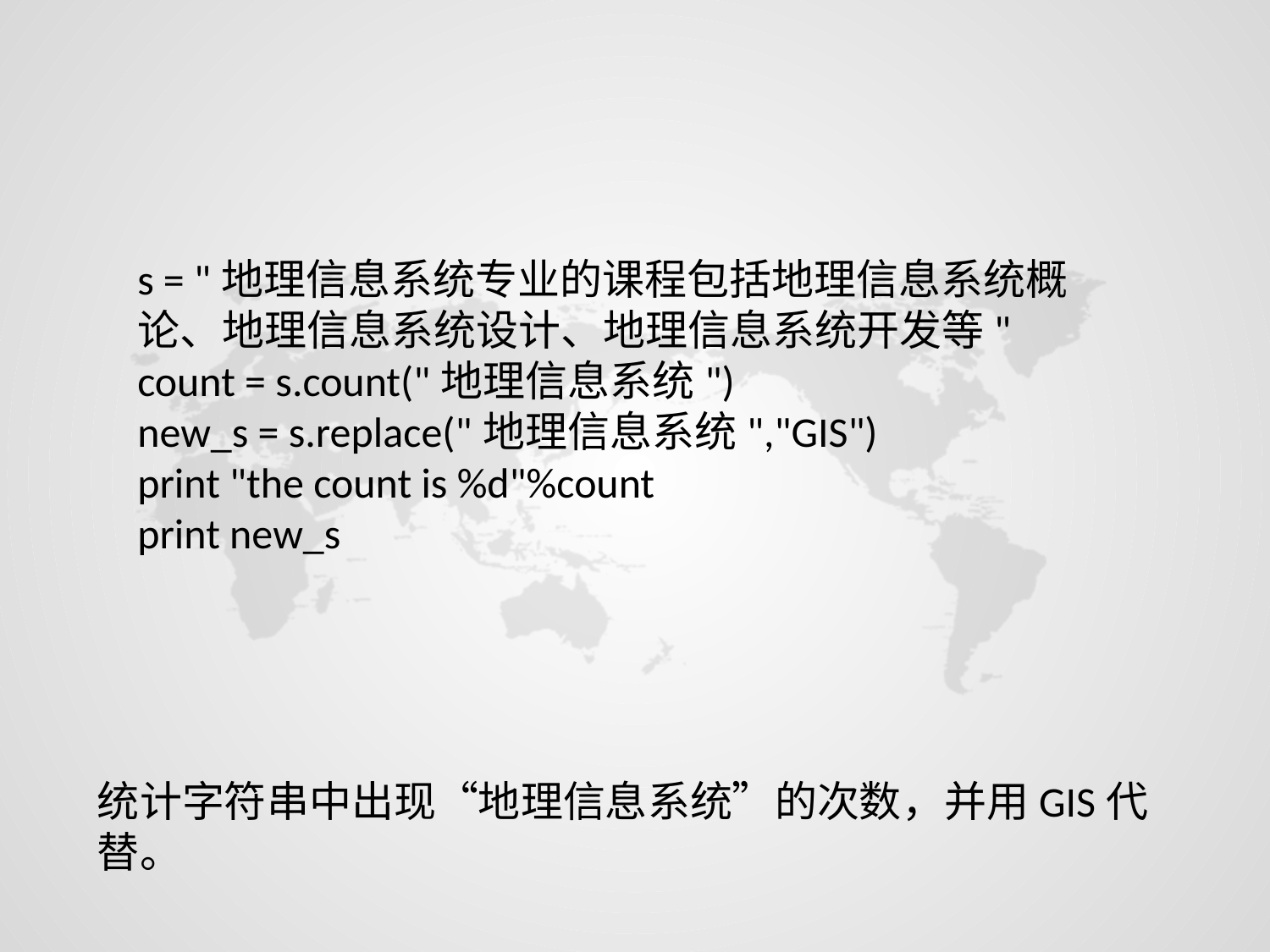

s = "地理信息系统专业的课程包括地理信息系统概论、地理信息系统设计、地理信息系统开发等"
count = s.count("地理信息系统")
new_s = s.replace("地理信息系统","GIS")
print "the count is %d"%count
print new_s
统计字符串中出现“地理信息系统”的次数，并用GIS代替。